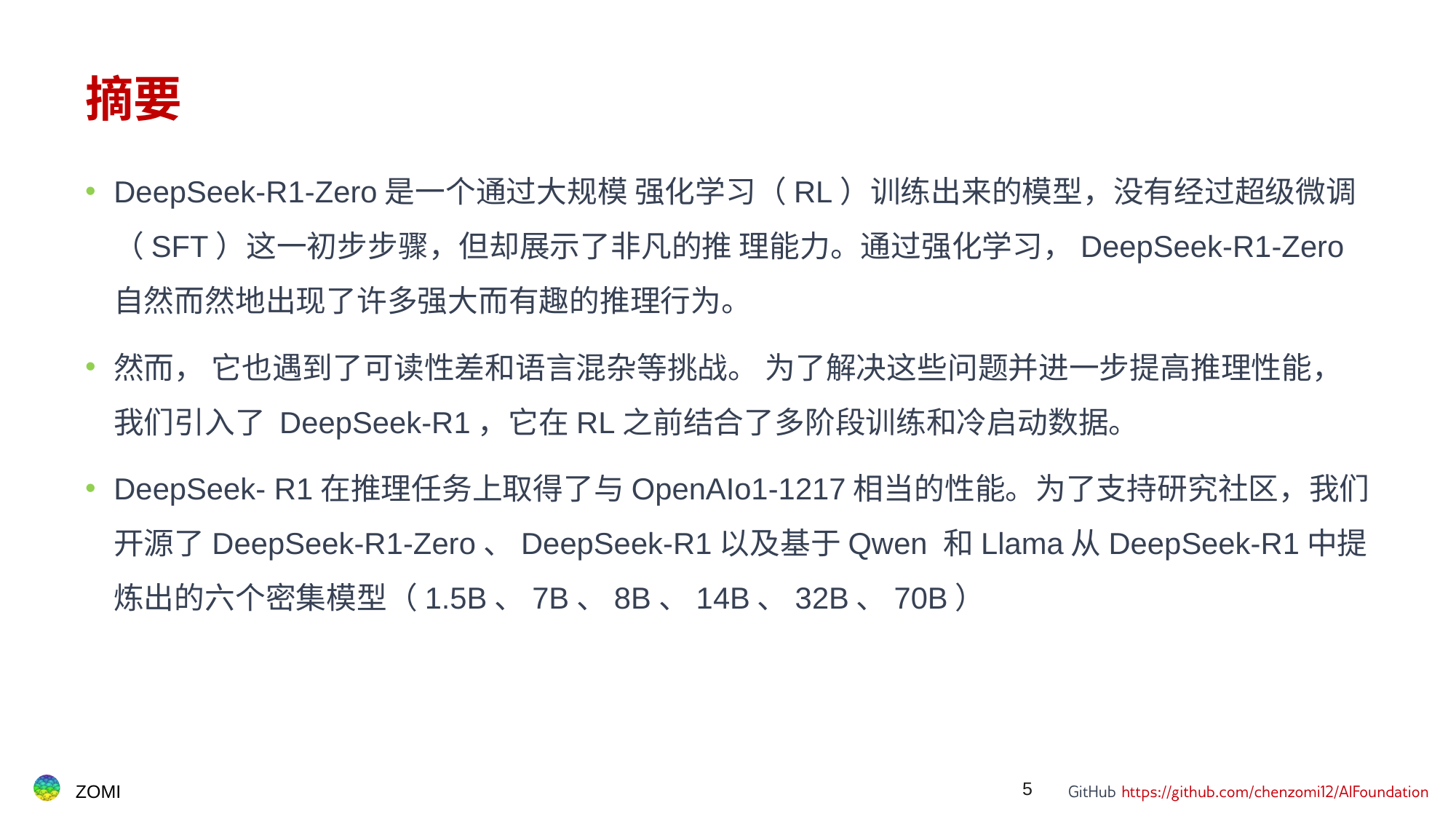

# 摘要
DeepSeek-R1-Zero是一个通过大规模 强化学习（RL）训练出来的模型，没有经过超级微调（SFT）这一初步步骤，但却展示了非凡的推 理能力。通过强化学习，DeepSeek-R1-Zero 自然而然地出现了许多强大而有趣的推理行为。
然而， 它也遇到了可读性差和语言混杂等挑战。 为了解决这些问题并进一步提高推理性能， 我们引入了 DeepSeek-R1，它在RL之前结合了多阶段训练和冷启动数据。
DeepSeek- R1在推理任务上取得了与OpenAIo1-1217相当的性能。为了支持研究社区，我们开源了DeepSeek-R1-Zero、DeepSeek-R1以及基于Qwen 和Llama从DeepSeek-R1中提炼出的六个密集模型（1.5B、7B、8B、14B、32B、70B）